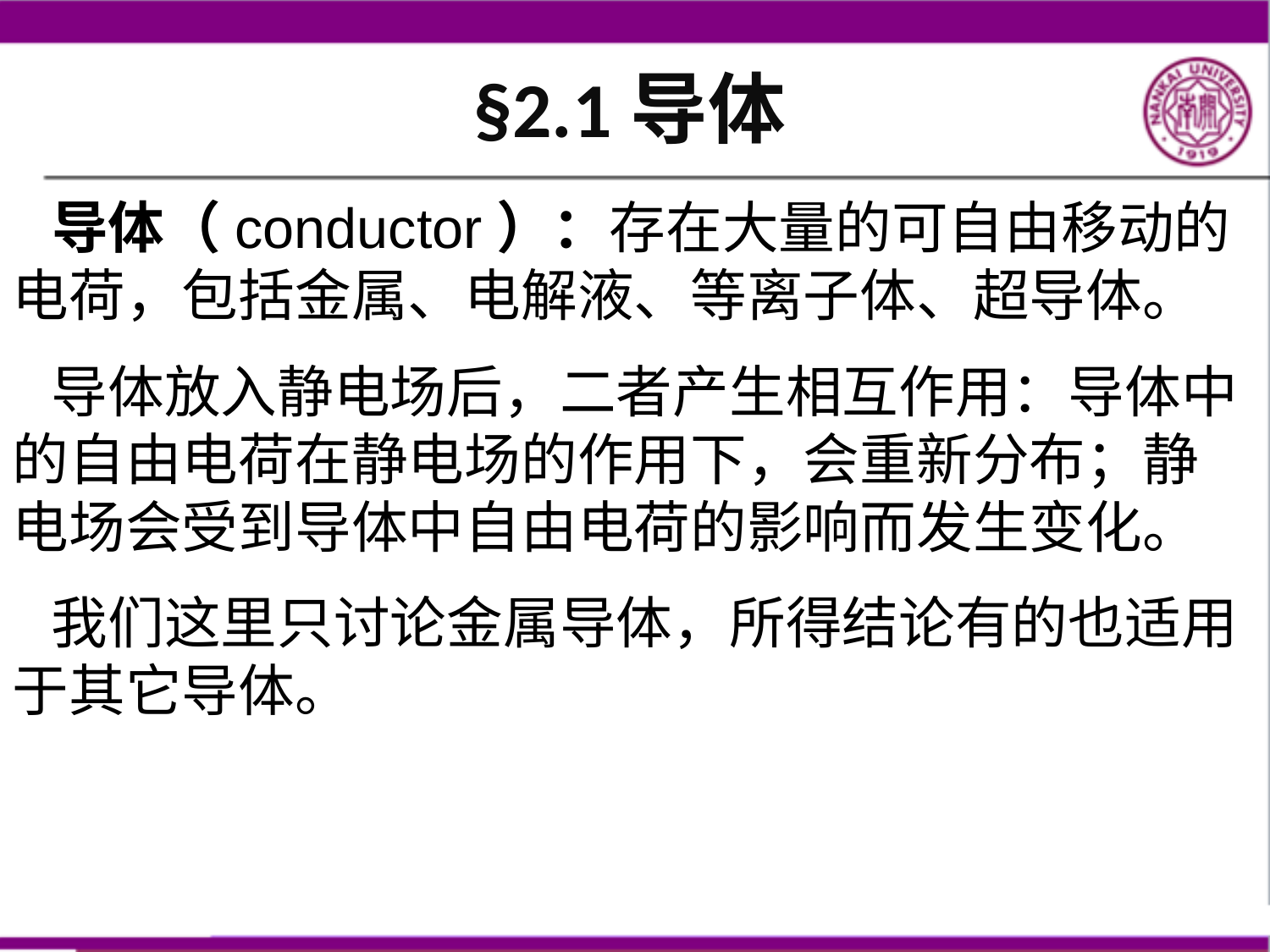

# §2.1导体
  导体（conductor）：存在大量的可自由移动的电荷，包括金属、电解液、等离子体、超导体。
  导体放入静电场后，二者产生相互作用：导体中的自由电荷在静电场的作用下，会重新分布；静电场会受到导体中自由电荷的影响而发生变化。
  我们这里只讨论金属导体，所得结论有的也适用于其它导体。